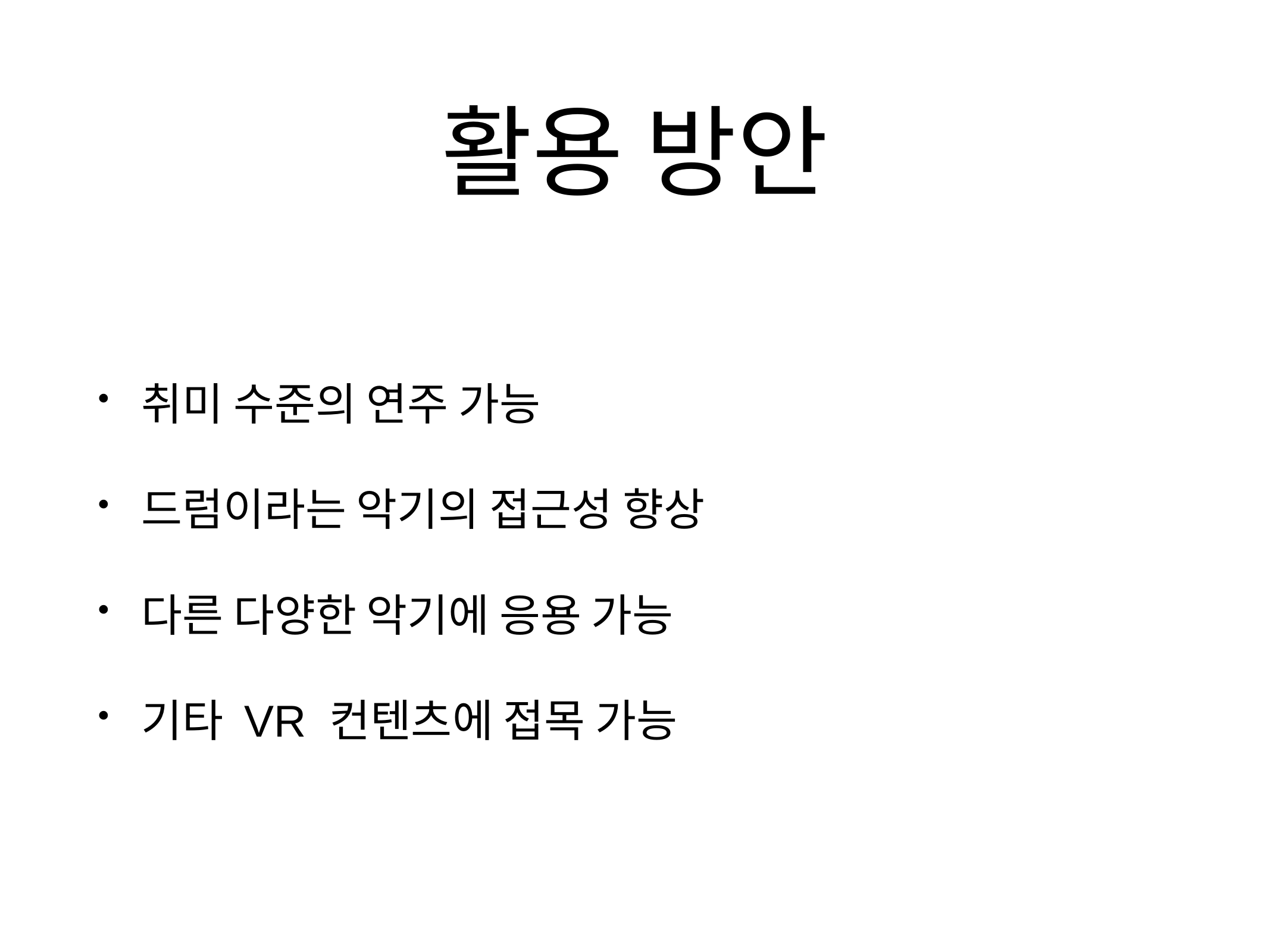

# 활용 방안
취미 수준의 연주 가능
드럼이라는 악기의 접근성 향상
다른 다양한 악기에 응용 가능
기타 VR 컨텐츠에 접목 가능